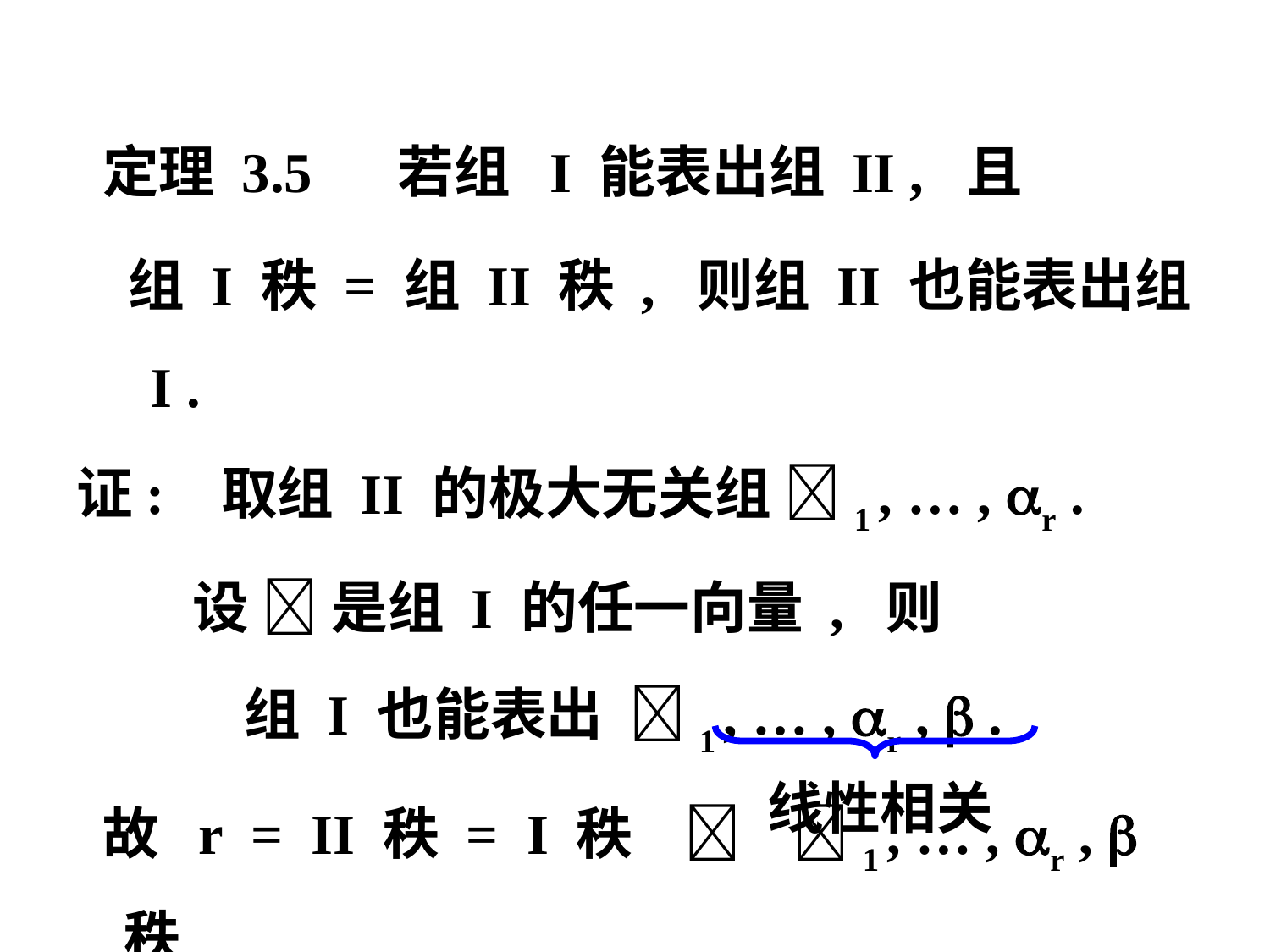

定理 3.5     若组  I 能表出组 II ,  且
   组 I 秩 = 组 II 秩 ,  则组 II 也能表出组  I .
证:   取组 II 的极大无关组 α1 , … , αr .
        设 β 是组 I 的任一向量 ,  则
            组 I 也能表出  α1 , … , αr , β .
 故  r  =  II 秩 =  I 秩    ≥    α1 , … , αr , β 秩
   ⇒  α 1 , … , α r 表出 β

线性相关